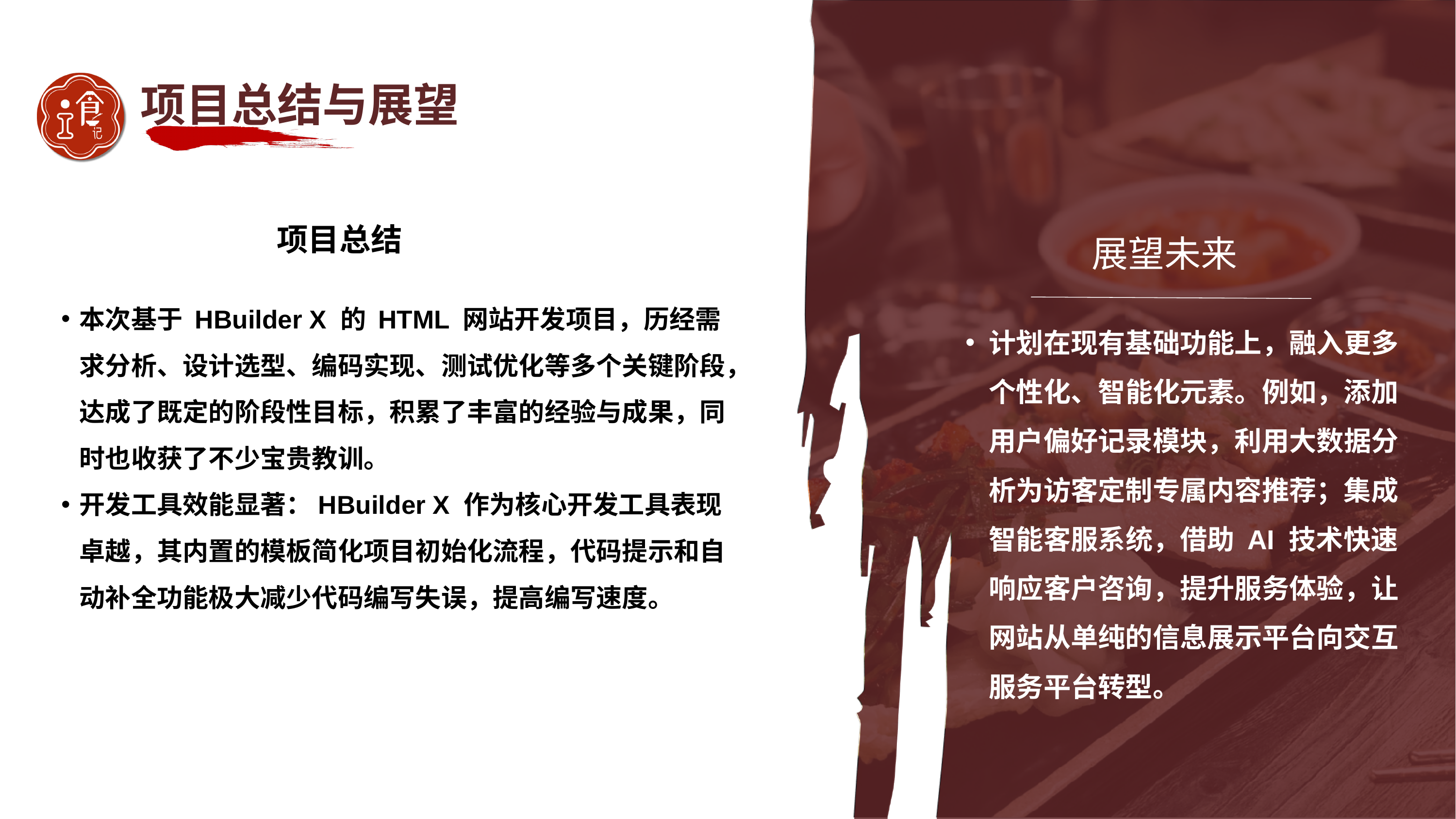

项目总结与展望

项目总结
展望未来
本次基于 HBuilder X 的 HTML 网站开发项目，历经需求分析、设计选型、编码实现、测试优化等多个关键阶段，达成了既定的阶段性目标，积累了丰富的经验与成果，同时也收获了不少宝贵教训。
开发工具效能显著：HBuilder X 作为核心开发工具表现卓越，其内置的模板简化项目初始化流程，代码提示和自动补全功能极大减少代码编写失误，提高编写速度。

计划在现有基础功能上，融入更多个性化、智能化元素。例如，添加用户偏好记录模块，利用大数据分析为访客定制专属内容推荐；集成智能客服系统，借助 AI 技术快速响应客户咨询，提升服务体验，让网站从单纯的信息展示平台向交互服务平台转型。